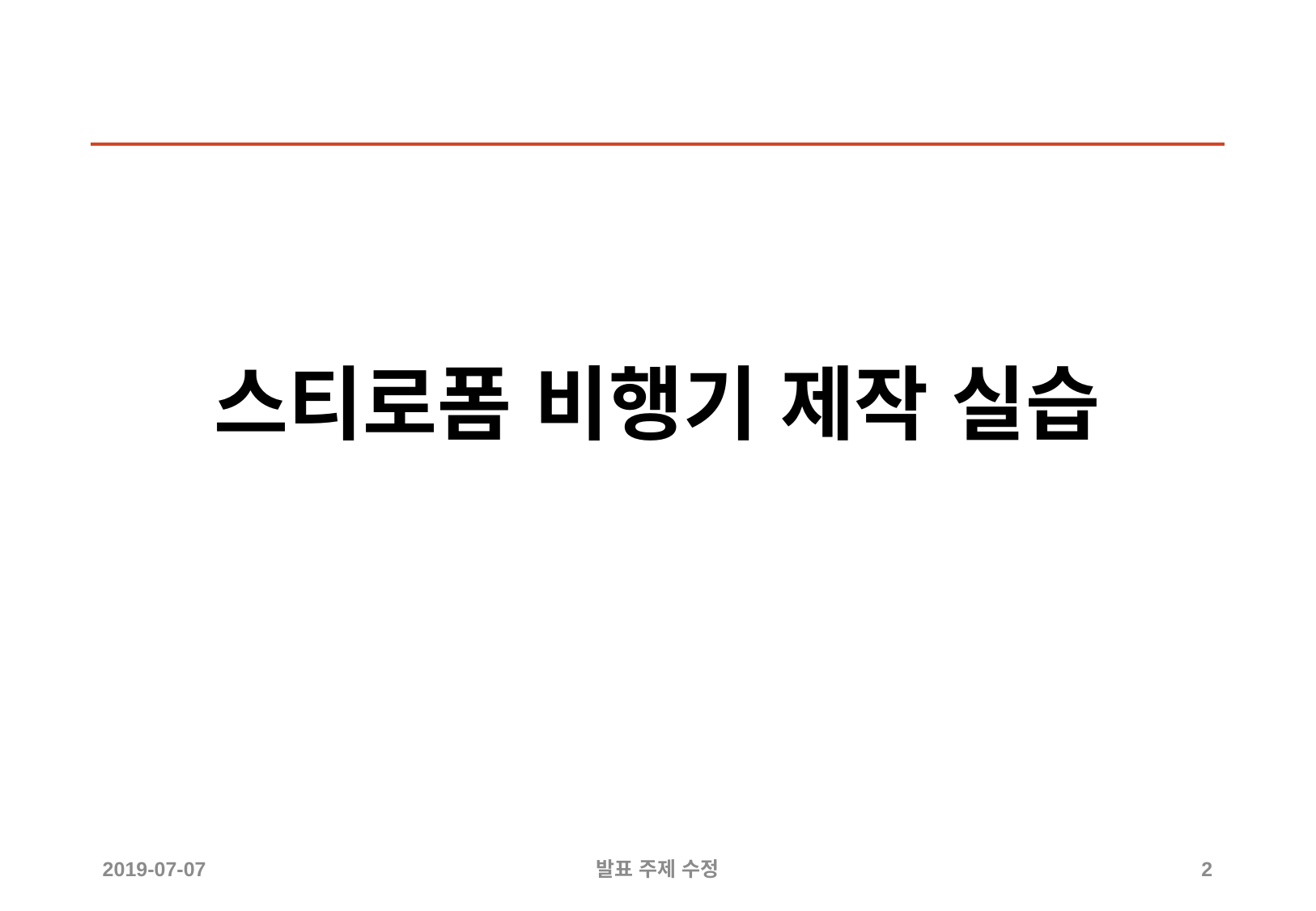

# 스티로폼 비행기 제작 실습
2019-07-07
발표 주제 수정
2